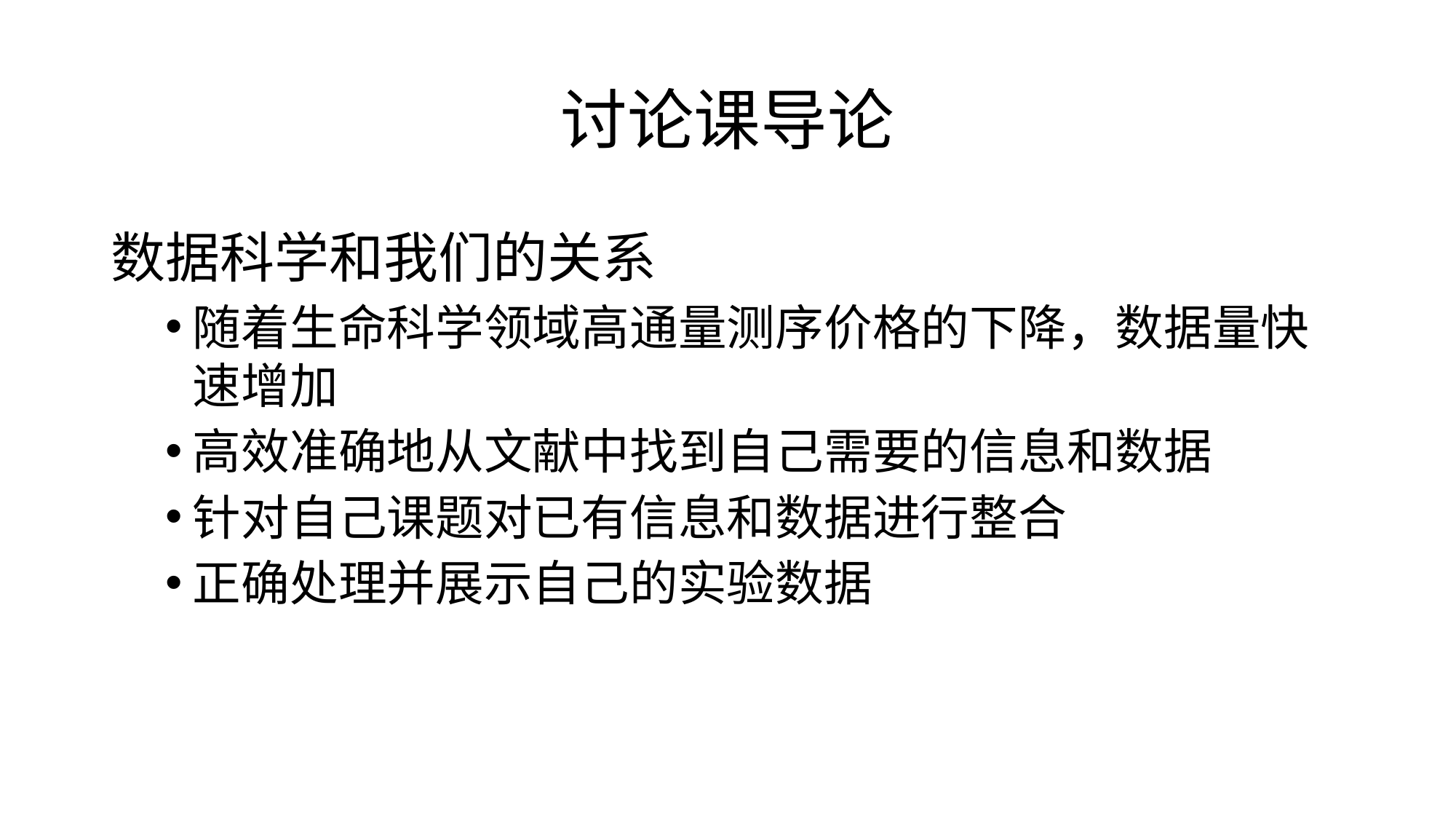

# 讨论课导论
数据科学和我们的关系
随着生命科学领域高通量测序价格的下降，数据量快速增加
高效准确地从文献中找到自己需要的信息和数据
针对自己课题对已有信息和数据进行整合
正确处理并展示自己的实验数据